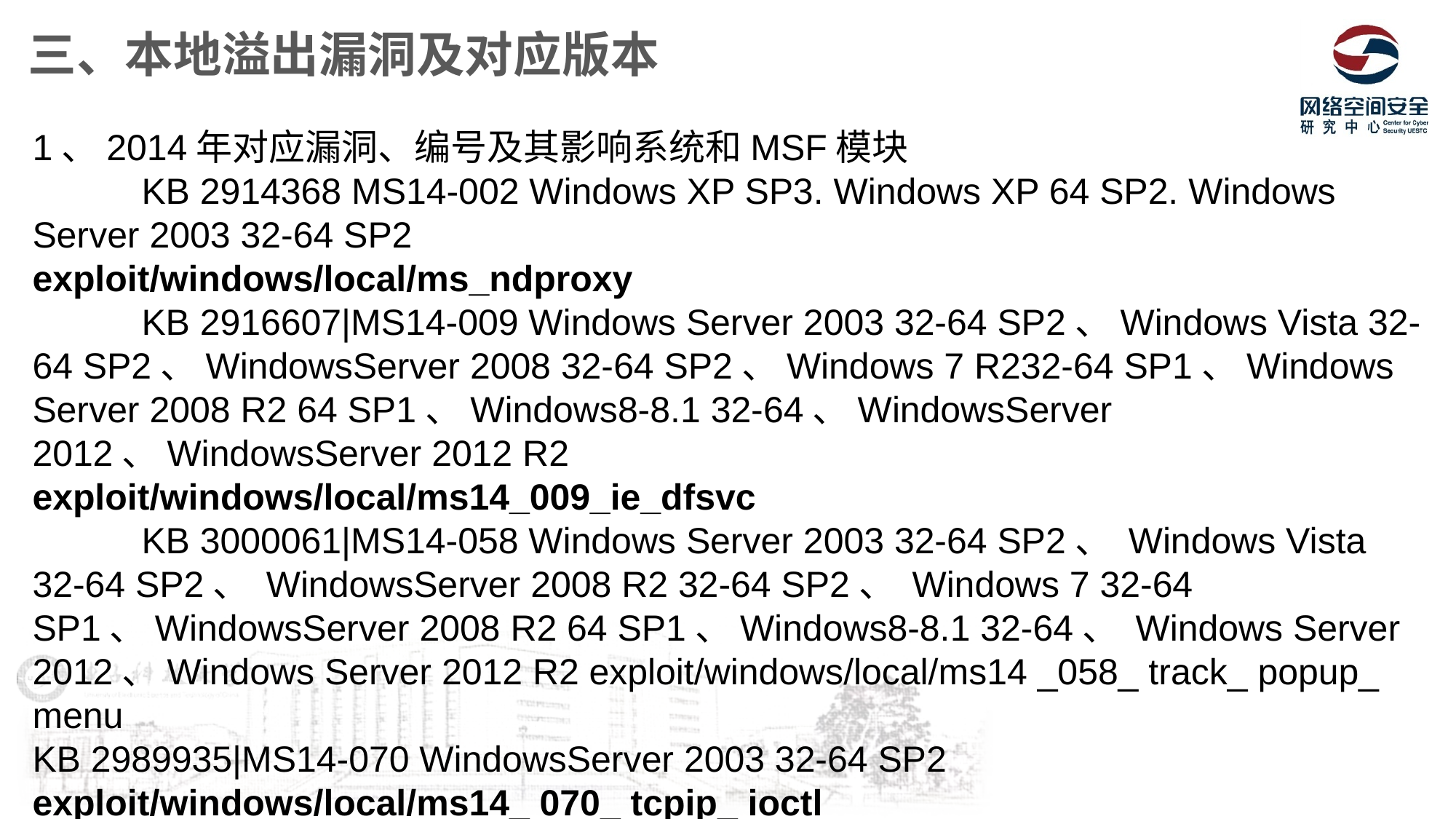

三、本地溢出漏洞及对应版本
1、2014年对应漏洞、编号及其影响系统和MSF模块
	KB 2914368 MS14-002 Windows XP SP3. Windows XP 64 SP2. Windows Server 2003 32-64 SP2
exploit/windows/local/ms_ndproxy
	KB 2916607|MS14-009 Windows Server 2003 32-64 SP2、Windows Vista 32-64 SP2、WindowsServer 2008 32-64 SP2、Windows 7 R232-64 SP1、Windows Server 2008 R2 64 SP1、Windows8-8.1 32-64、WindowsServer 2012、WindowsServer 2012 R2
exploit/windows/local/ms14_009_ie_dfsvc
	KB 3000061|MS14-058 Windows Server 2003 32-64 SP2、 Windows Vista 32-64 SP2、 WindowsServer 2008 R2 32-64 SP2、 Windows 7 32-64 SP1、WindowsServer 2008 R2 64 SP1、Windows8-8.1 32-64、 Windows Server 2012、Windows Server 2012 R2 exploit/windows/local/ms14 _058_ track_ popup_ menu
KB 2989935|MS14-070 WindowsServer 2003 32-64 SP2
exploit/windows/local/ms14_ 070_ tcpip_ ioctl